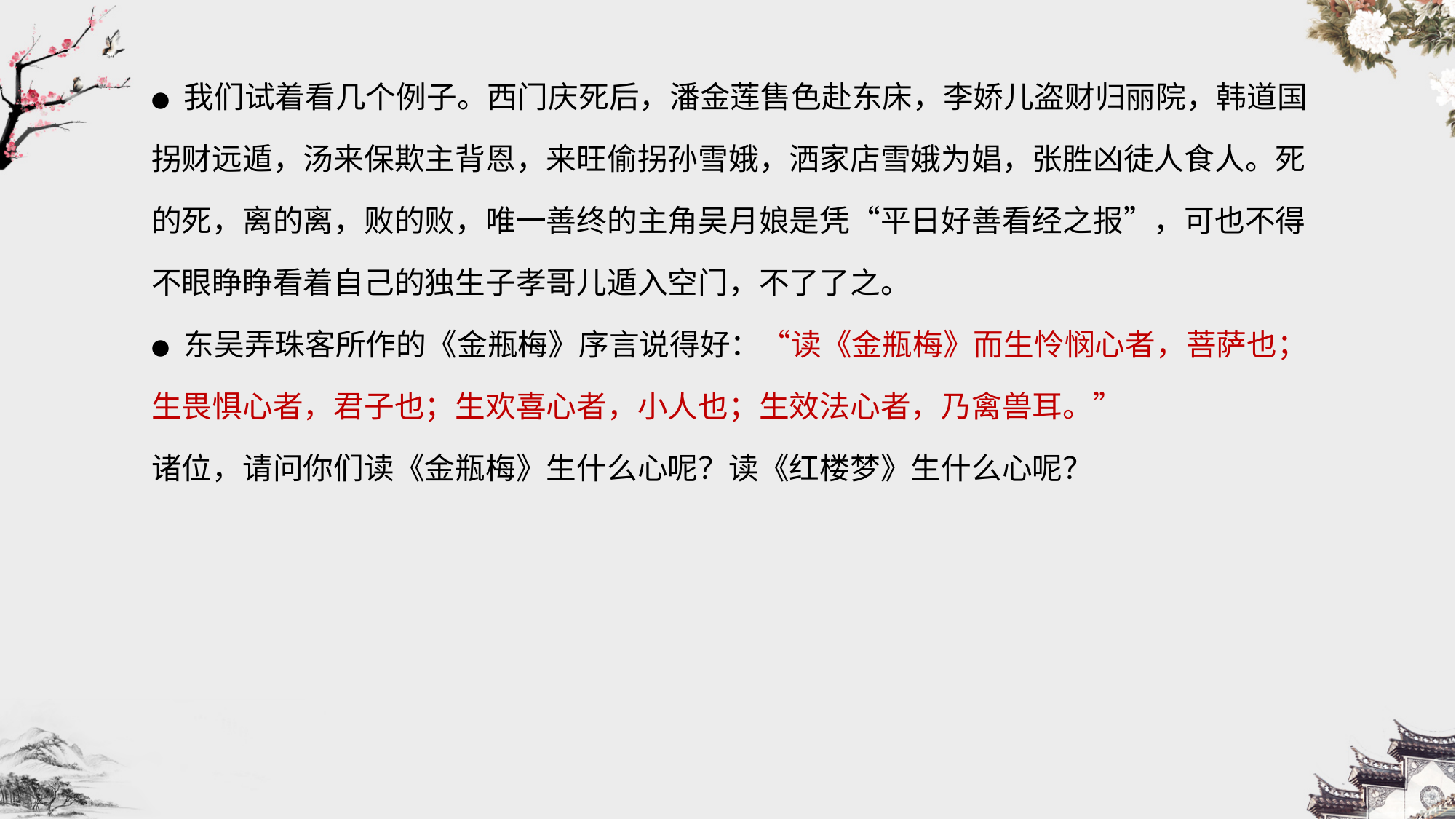

● 我们试着看几个例子。西门庆死后，潘金莲售色赴东床，李娇儿盗财归丽院，韩道国拐财远遁，汤来保欺主背恩，来旺偷拐孙雪娥，洒家店雪娥为娼，张胜凶徒人食人。死的死，离的离，败的败，唯一善终的主角吴月娘是凭“平日好善看经之报”，可也不得不眼睁睁看着自己的独生子孝哥儿遁入空门，不了了之。
● 东吴弄珠客所作的《金瓶梅》序言说得好：“读《金瓶梅》而生怜悯心者，菩萨也；生畏惧心者，君子也；生欢喜心者，小人也；生效法心者，乃禽兽耳。”
诸位，请问你们读《金瓶梅》生什么心呢？读《红楼梦》生什么心呢？